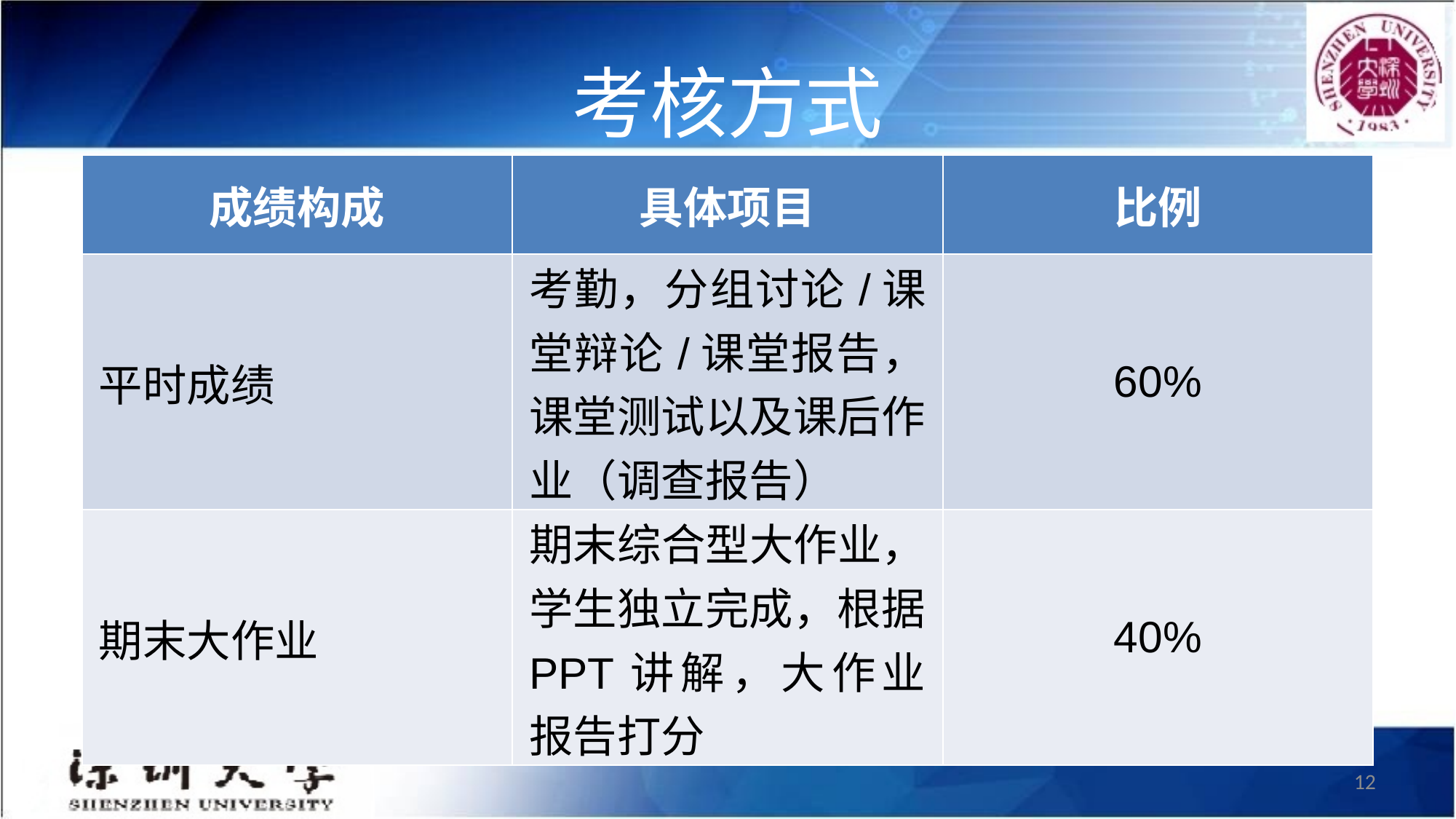

# 考核方式
| 成绩构成 | 具体项目 | 比例 |
| --- | --- | --- |
| 平时成绩 | 考勤，分组讨论/课堂辩论/课堂报告，课堂测试以及课后作业（调查报告） | 60% |
| 期末大作业 | 期末综合型大作业，学生独立完成，根据PPT讲解，大作业报告打分 | 40% |
12